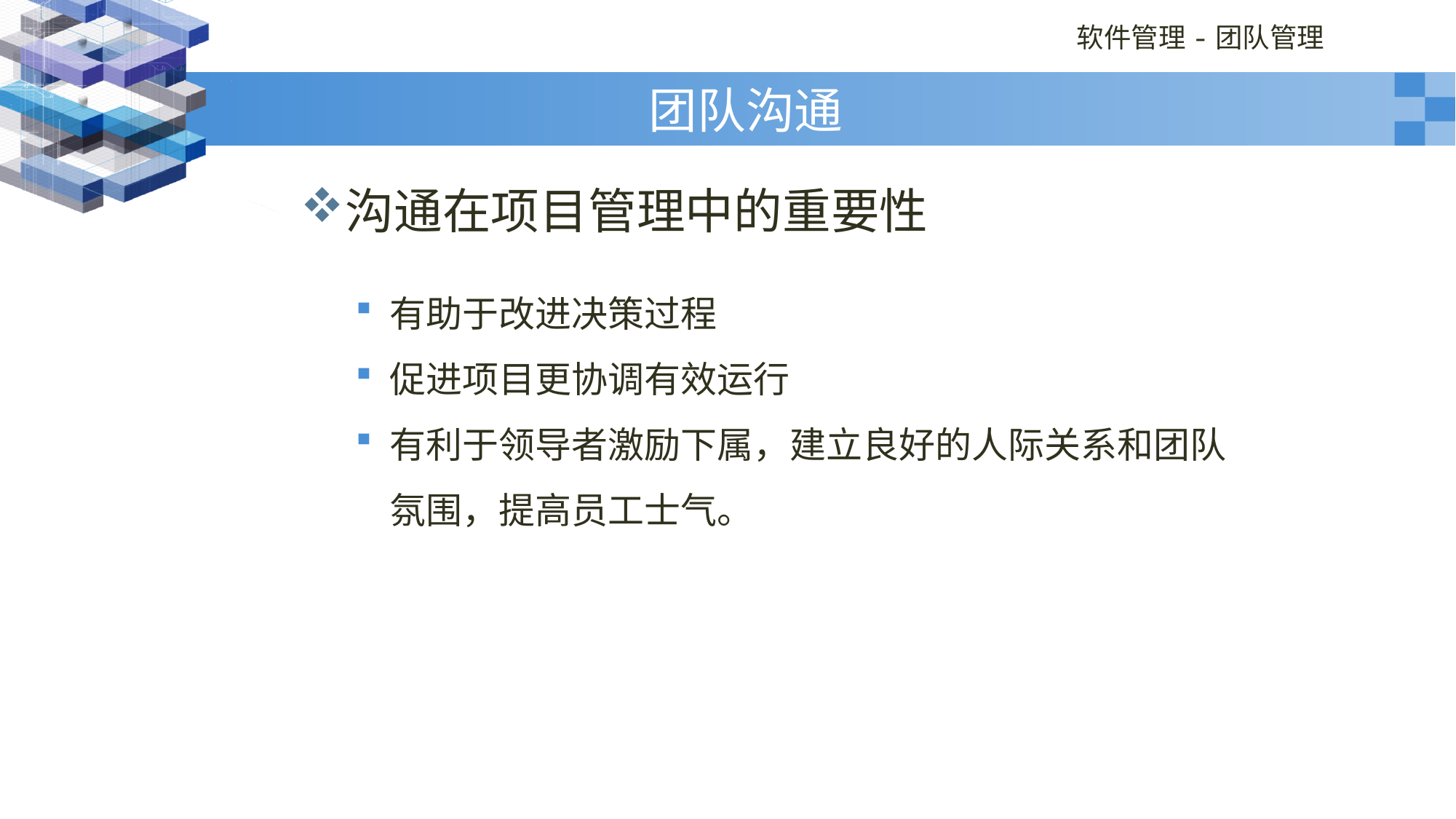

# 团队沟通
沟通在项目管理中的重要性

有助于改进决策过程
促进项目更协调有效运行
有利于领导者激励下属，建立良好的人际关系和团队氛围，提高员工士气。